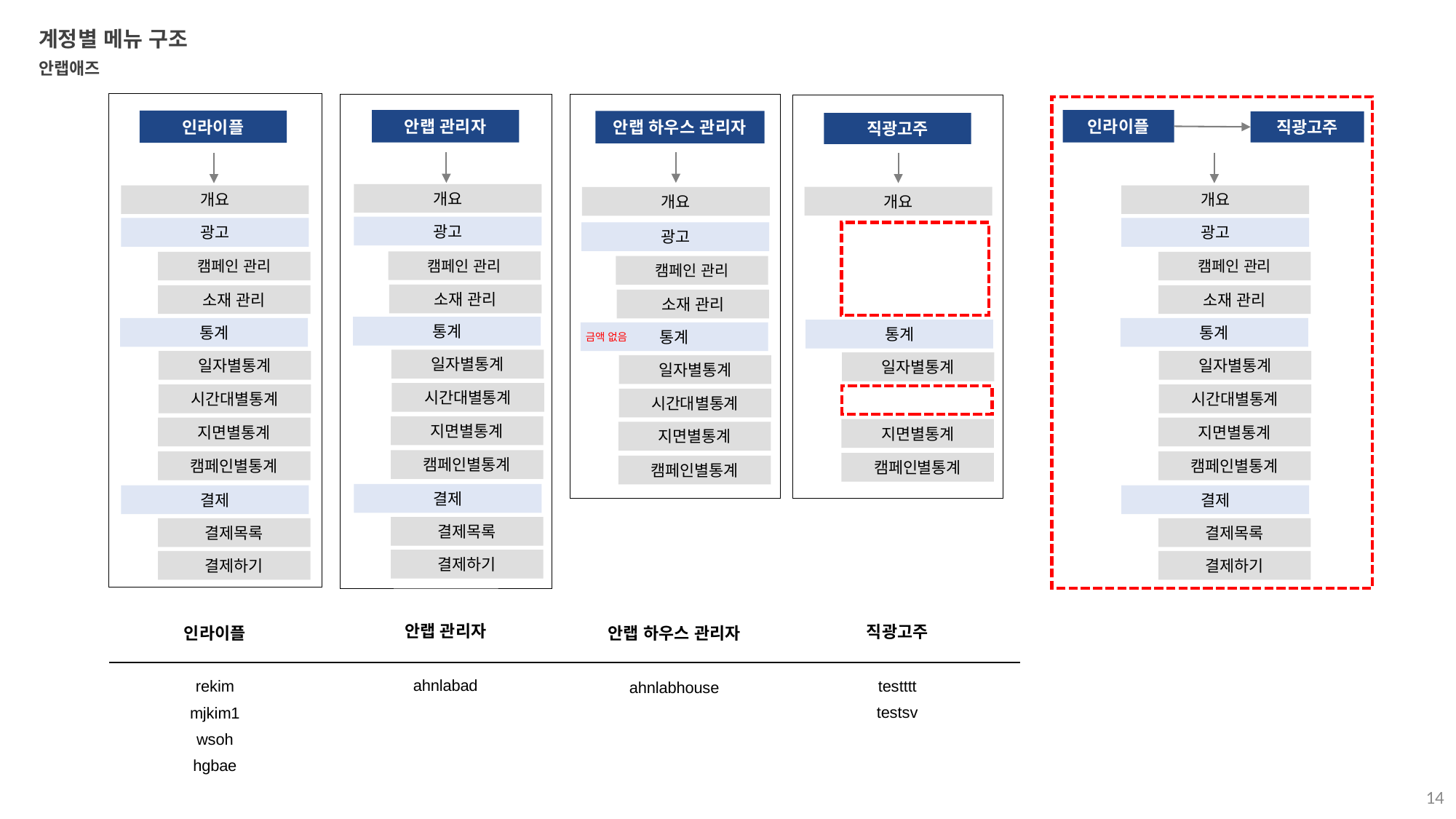

계정별 메뉴 구조
안랩애즈

인라이플
안랩 관리자
인라이플
안랩 하우스 관리자
직광고주
직광고주
개요
개요
개요
개요
개요
광고
광고
광고
광고

캠페인 관리
캠페인 관리
캠페인 관리
캠페인 관리
소재 관리
소재 관리
소재 관리
소재 관리
통계
통계
통계
통계
통계
금액 없음
일자별통계
일자별통계
일자별통계
일자별통계
일자별통계
시간대별통계
시간대별통계
시간대별통계

시간대별통계
지면별통계
지면별통계
지면별통계
지면별통계
지면별통계
캠페인별통계
캠페인별통계
캠페인별통계
캠페인별통계
캠페인별통계
결제
결제
결제
결제목록
결제목록
결제목록
결제하기
결제하기
결제하기
안랩 관리자

ahnlabad
직광고주

testttt
testsv
인라이플

rekim
mjkim1
wsoh
hgbae
안랩 하우스 관리자

ahnlabhouse
14